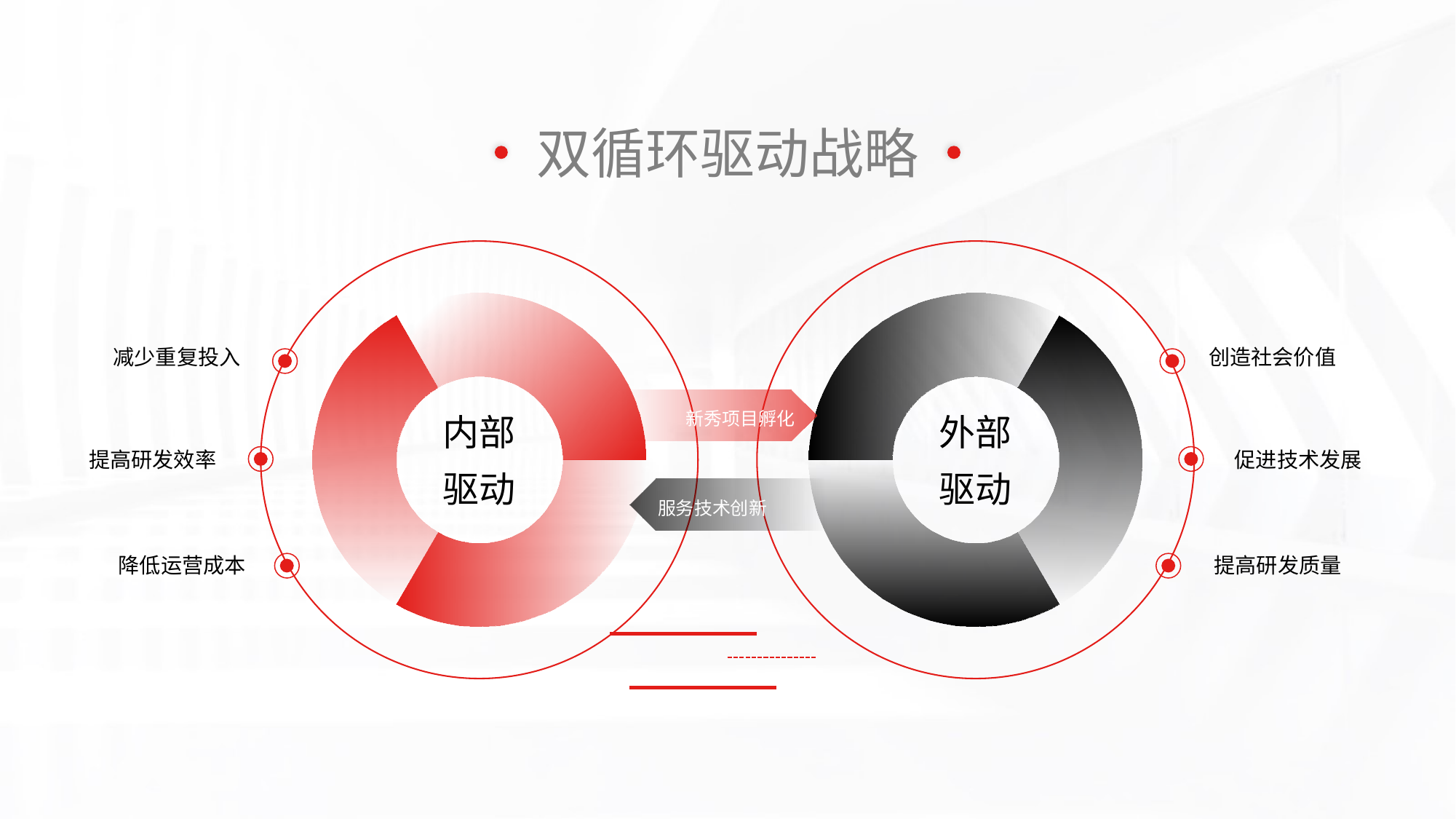

双循环驱动战略

### Chart

| Category | 销售额 |
|---|---|
| 第一季度 | 120.0 |
| 第二季度 | 120.0 |
| 第三季度 | 120.0 |

### Chart

| Category | 销售额 |
|---|---|
| 第一季度 | 120.0 |
| 第二季度 | 120.0 |
| 第三季度 | 120.0 |
减少重复投入
创造社会价值

内部
驱动
外部
驱动
新秀项目孵化
提高研发效率
促进技术发展

服务技术创新
降低运营成本
提高研发质量